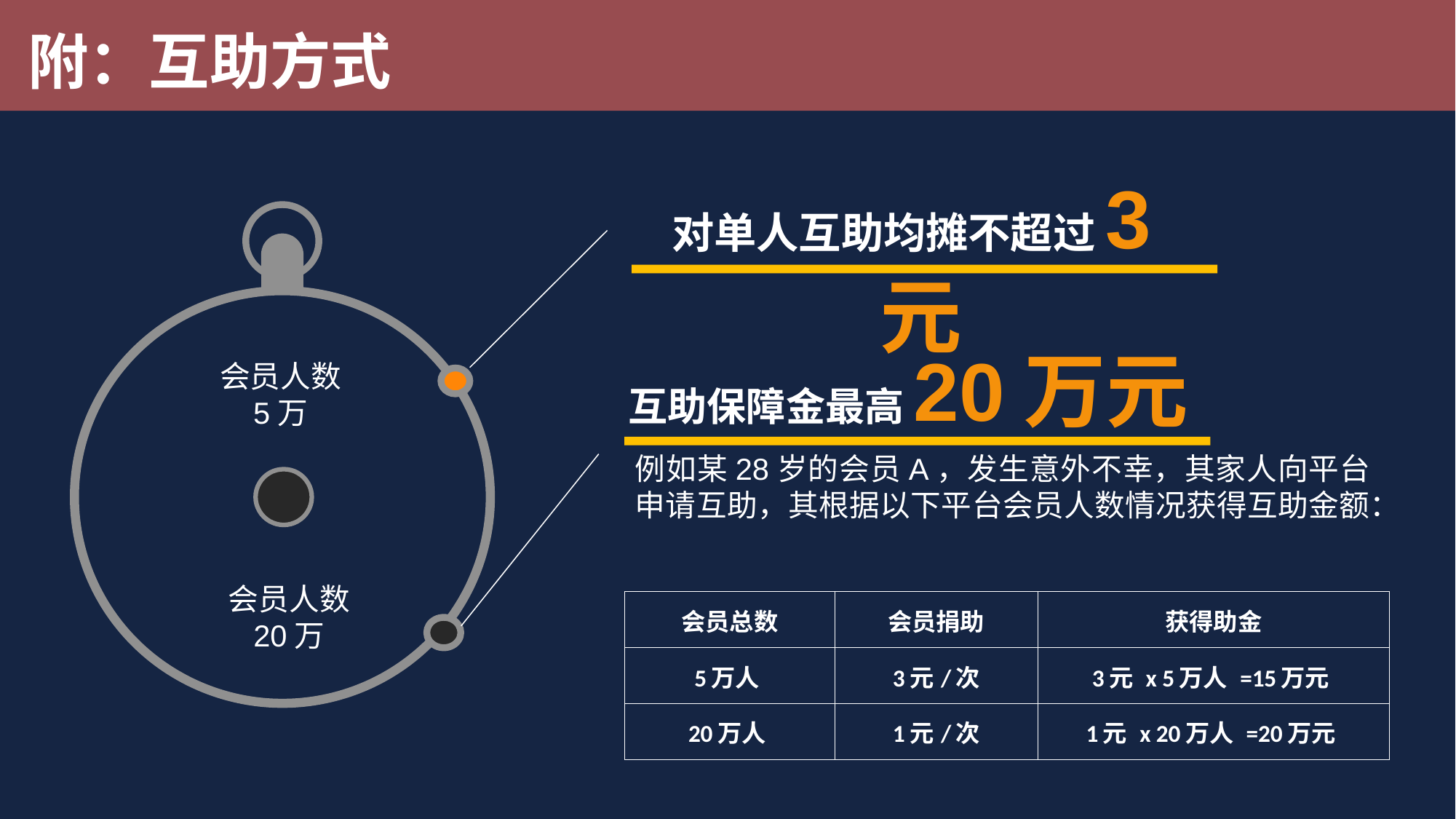

附：互助方式
对单人互助均摊不超过3元

互助保障金最高20万元
会员人数
5万

例如某28岁的会员A，发生意外不幸，其家人向平台申请互助，其根据以下平台会员人数情况获得互助金额：
会员人数
20万
| 会员总数 | 会员捐助 | 获得助金 |
| --- | --- | --- |
| 5万人 | 3元/次 | 3元 x 5万人 =15万元 |
| 20万人 | 1元/次 | 1元 x 20万人 =20万元 |